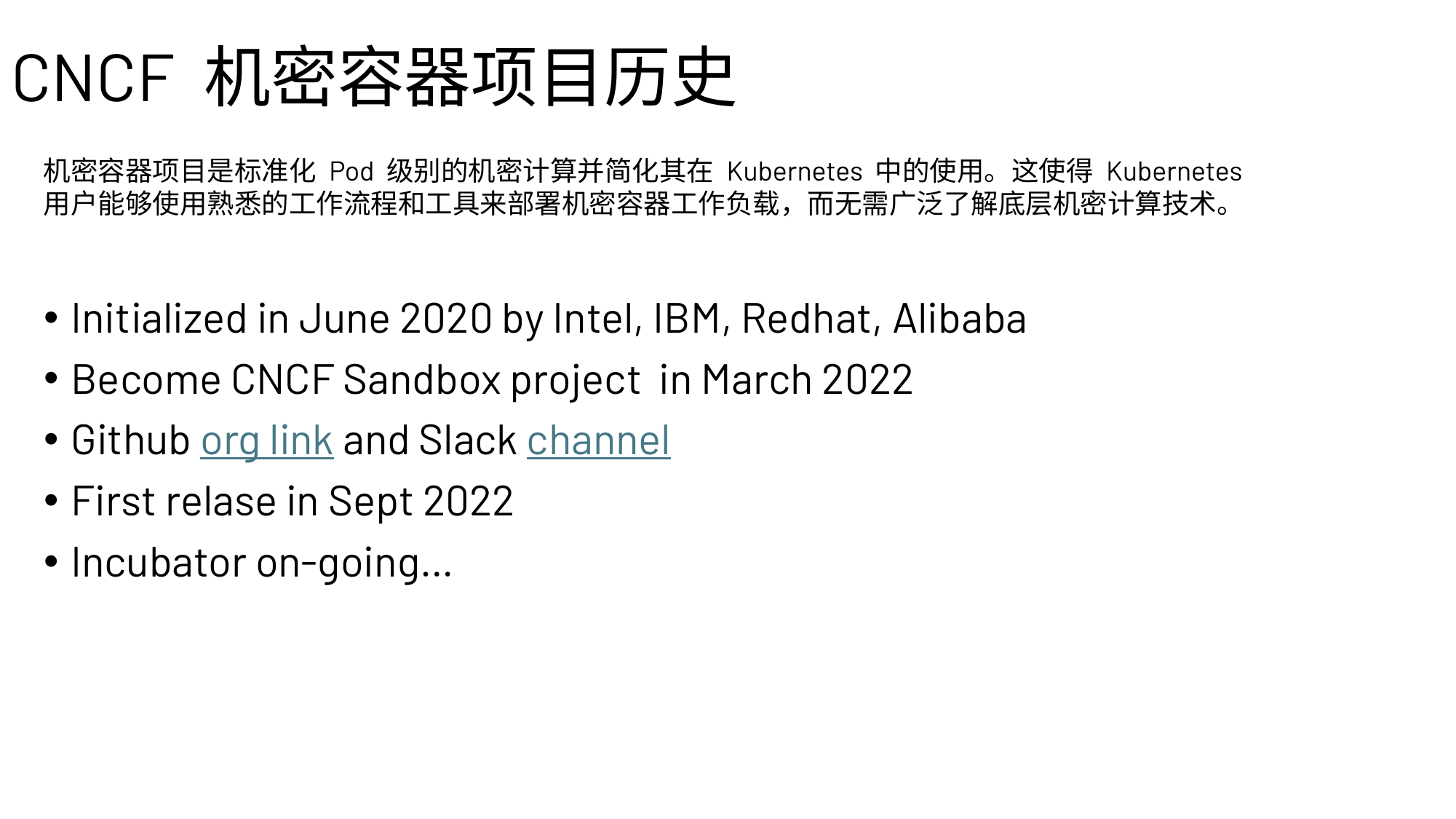

# CNCF 机密容器项目历史
机密容器项目是标准化 Pod 级别的机密计算并简化其在 Kubernetes 中的使用。这使得 Kubernetes 用户能够使用熟悉的工作流程和工具来部署机密容器工作负载，而无需广泛了解底层机密计算技术。
Initialized in June 2020 by Intel, IBM, Redhat, Alibaba
Become CNCF Sandbox project  in March 2022
Github org link and Slack channel
First relase in Sept 2022
Incubator on-going…